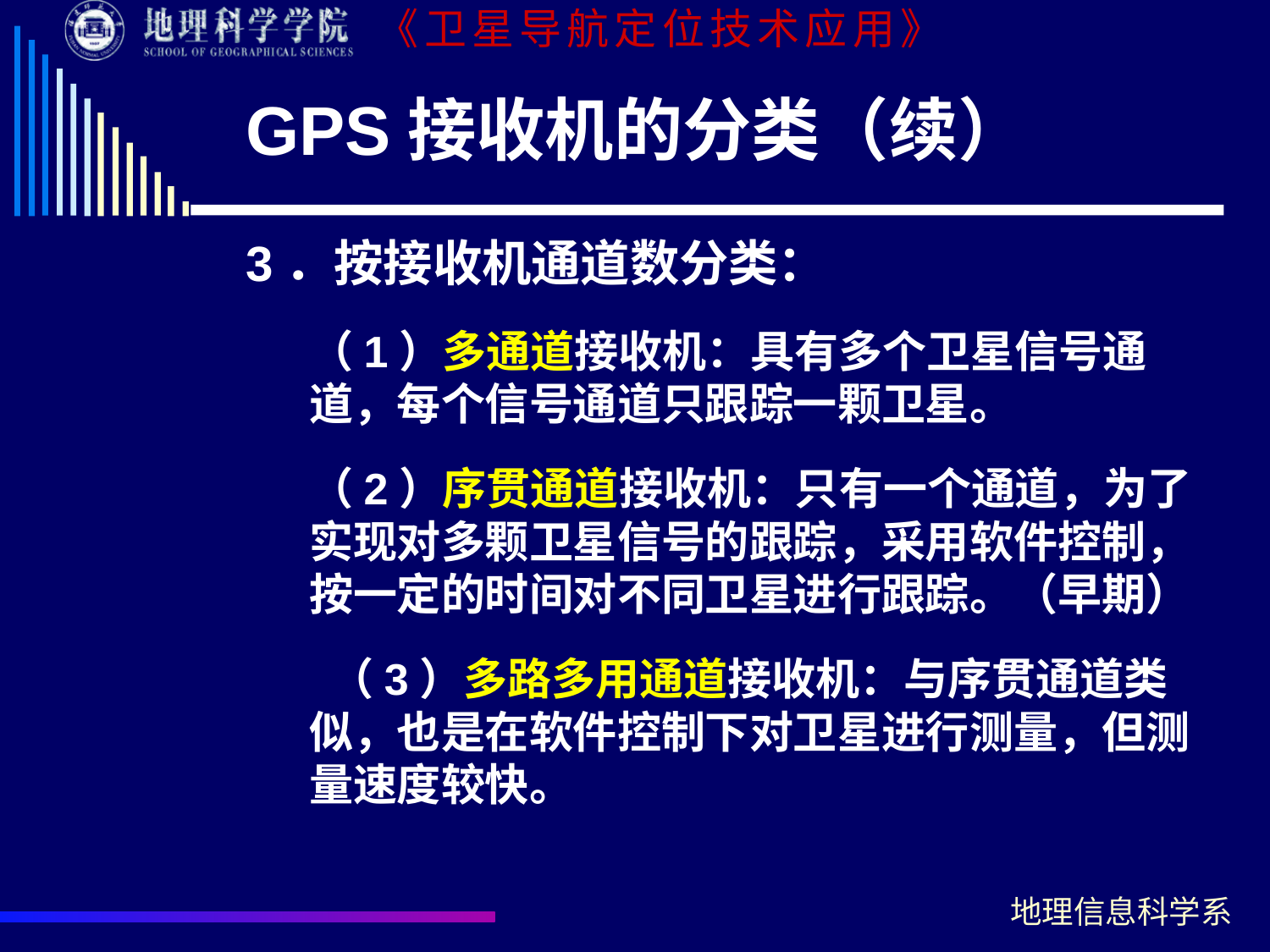

# GPS接收机的分类（续）
3．按接收机通道数分类：
（1）多通道接收机：具有多个卫星信号通道，每个信号通道只跟踪一颗卫星。
（2）序贯通道接收机：只有一个通道，为了实现对多颗卫星信号的跟踪，采用软件控制，按一定的时间对不同卫星进行跟踪。（早期）
 （3）多路多用通道接收机：与序贯通道类似，也是在软件控制下对卫星进行测量，但测量速度较快。